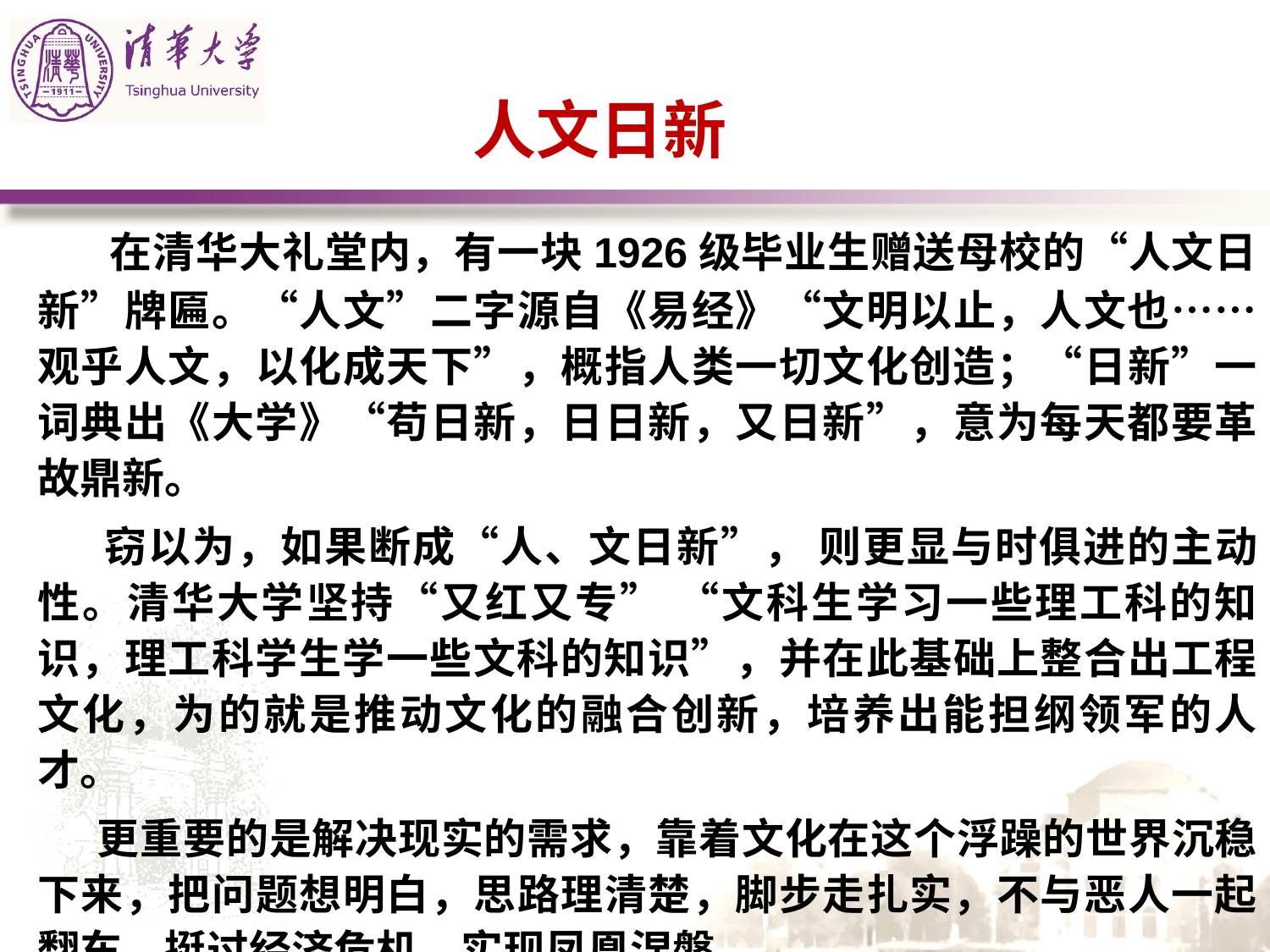

# 人文日新
      在清华大礼堂内，有一块1926级毕业生赠送母校的“人文日新”牌匾。“人文”二字源自《易经》“文明以止，人文也……观乎人文，以化成天下”，概指人类一切文化创造；“日新”一词典出《大学》“苟日新，日日新，又日新”，意为每天都要革故鼎新。
       窃以为，如果断成“人、文日新”， 则更显与时俱进的主动性。清华大学坚持“又红又专” “文科生学习一些理工科的知识，理工科学生学一些文科的知识”，并在此基础上整合出工程文化，为的就是推动文化的融合创新，培养出能担纲领军的人才。
       更重要的是解决现实的需求，靠着文化在这个浮躁的世界沉稳下来，把问题想明白，思路理清楚，脚步走扎实，不与恶人一起翻车，挺过经济危机，实现凤凰涅槃。